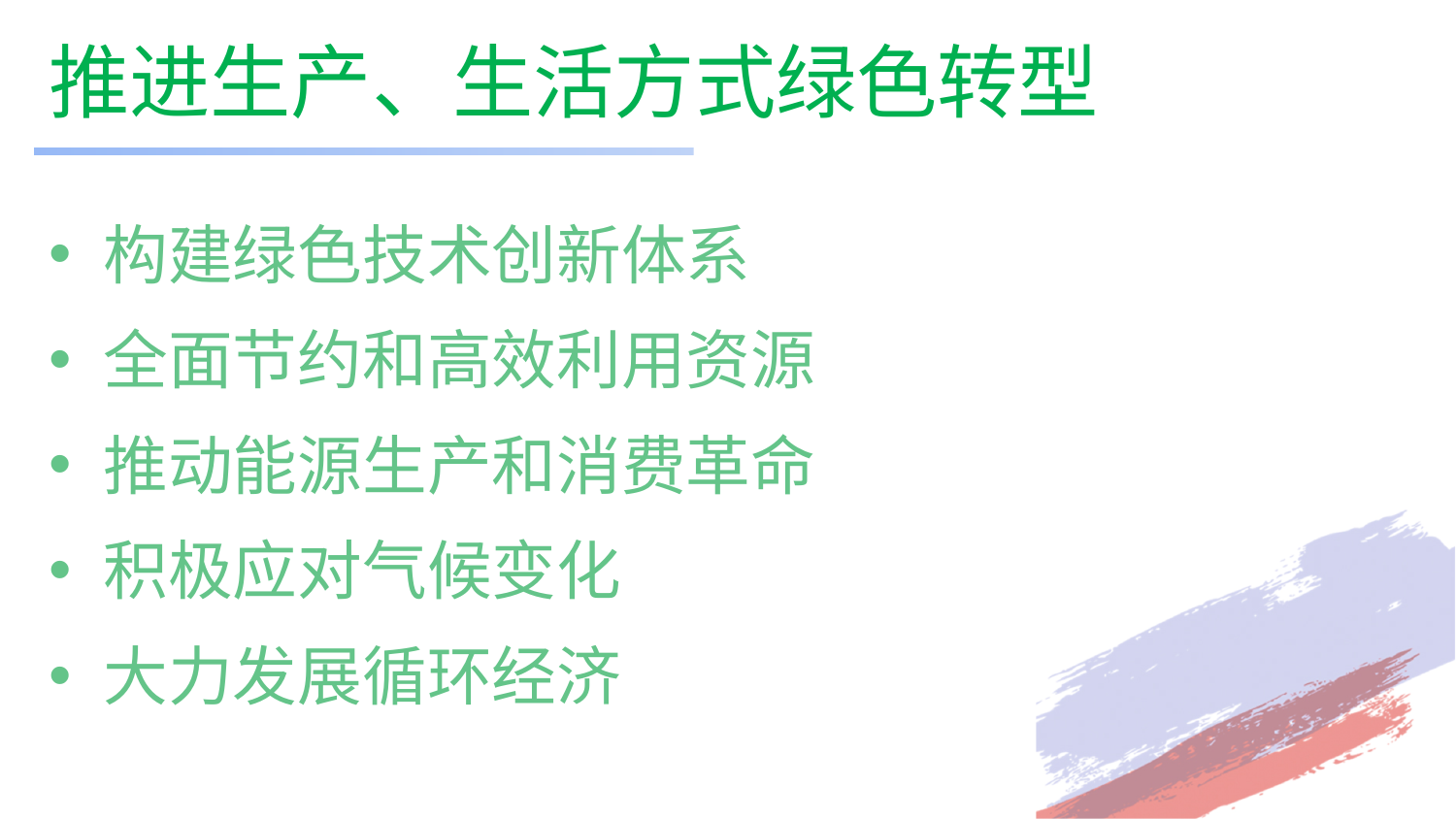

# 推进生产、生活方式绿色转型
构建绿色技术创新体系
全面节约和高效利用资源
推动能源生产和消费革命
积极应对气候变化
大力发展循环经济